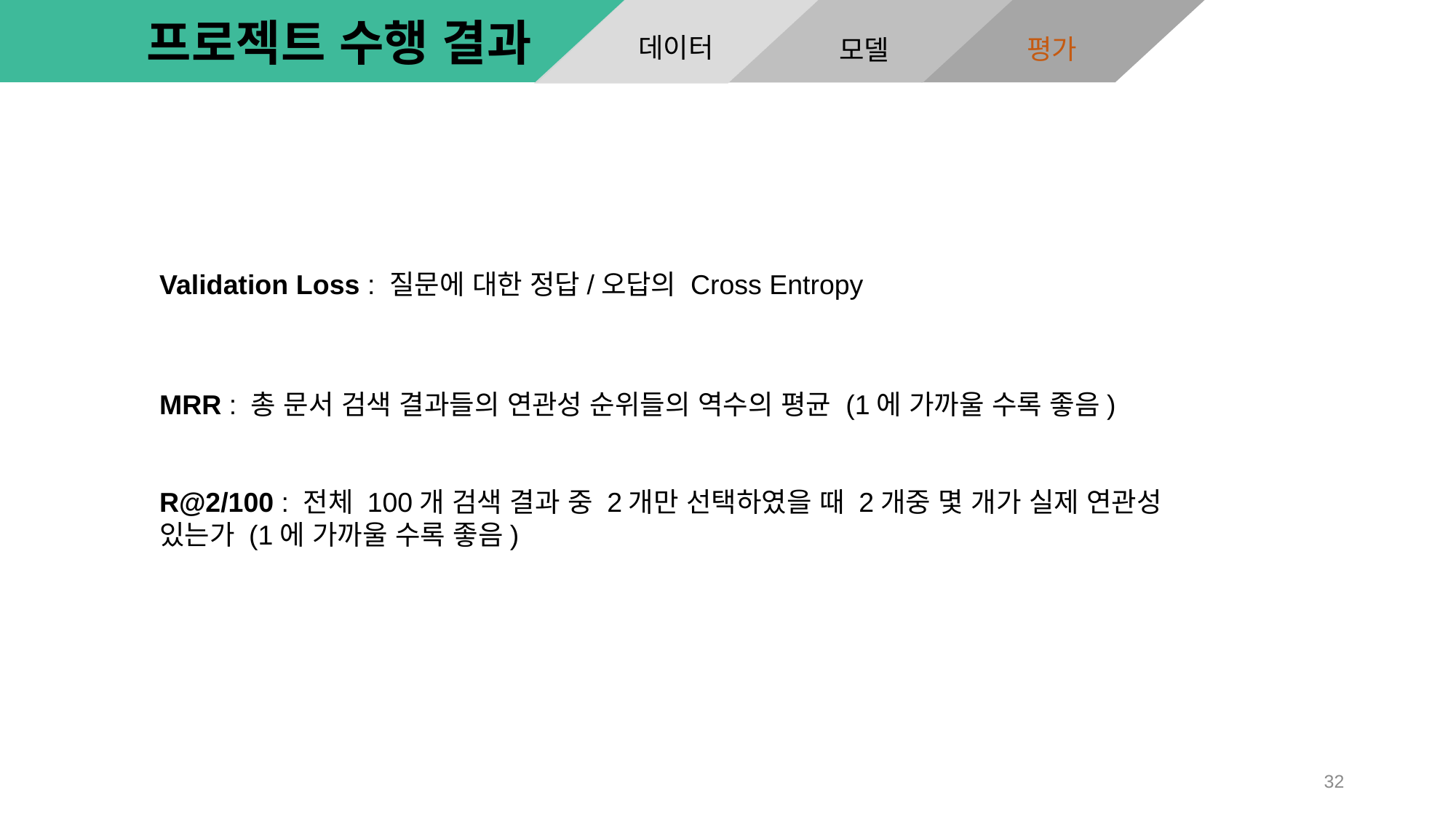

평가

모델

데이터
프로젝트 수행 결과
Validation Loss : 질문에 대한 정답/오답의 Cross Entropy
MRR : 총 문서 검색 결과들의 연관성 순위들의 역수의 평균 (1에 가까울 수록 좋음)
R@2/100 : 전체 100개 검색 결과 중 2개만 선택하였을 때 2개중 몇 개가 실제 연관성 있는가 (1에 가까울 수록 좋음)
32